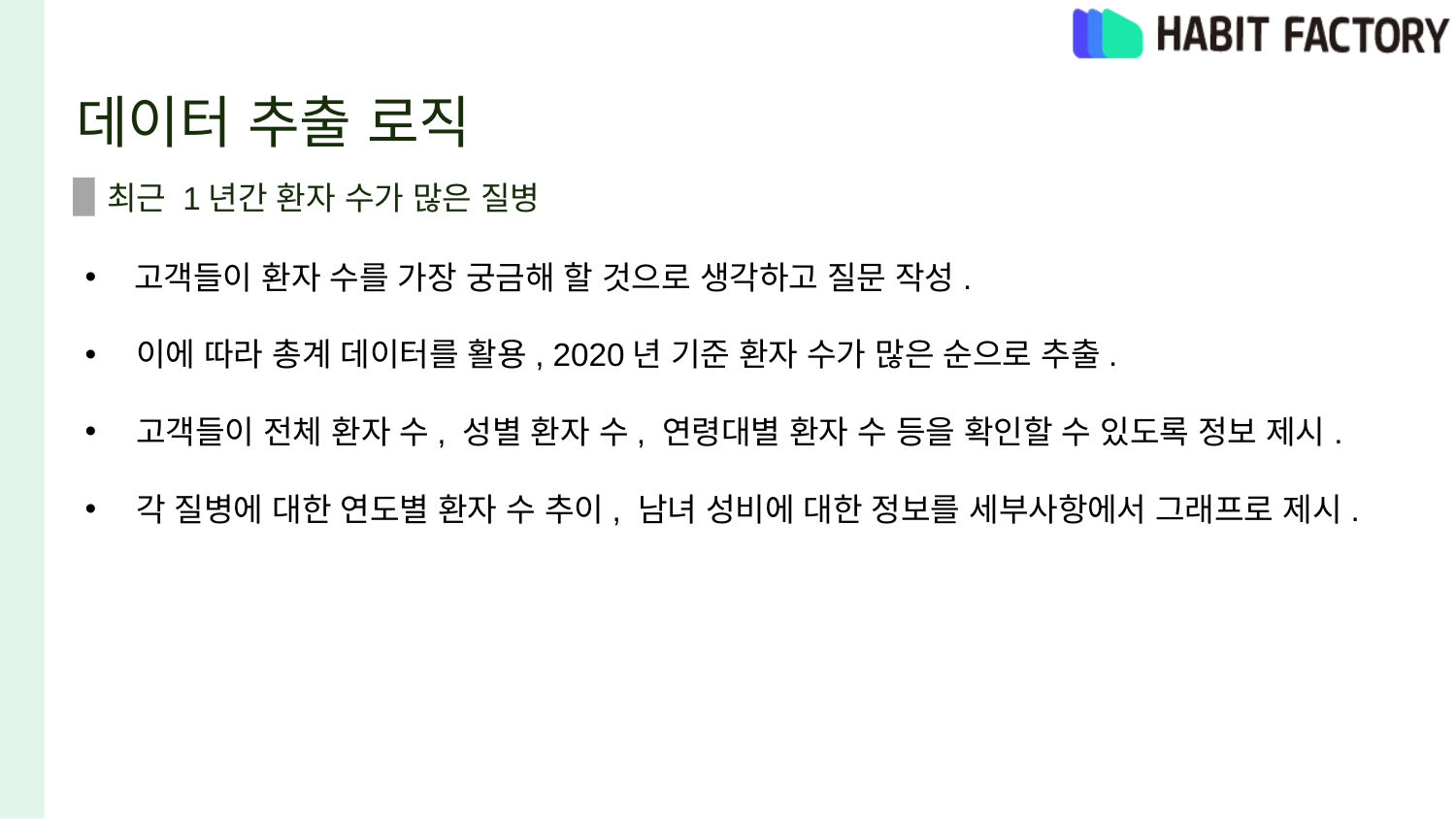

# 데이터 추출 로직
최근 1년간 환자 수가 많은 질병

 고객들이 환자 수를 가장 궁금해 할 것으로 생각하고 질문 작성.

 이에 따라 총계 데이터를 활용, 2020년 기준 환자 수가 많은 순으로 추출.

 고객들이 전체 환자 수, 성별 환자 수, 연령대별 환자 수 등을 확인할 수 있도록 정보 제시.

 각 질병에 대한 연도별 환자 수 추이, 남녀 성비에 대한 정보를 세부사항에서 그래프로 제시.